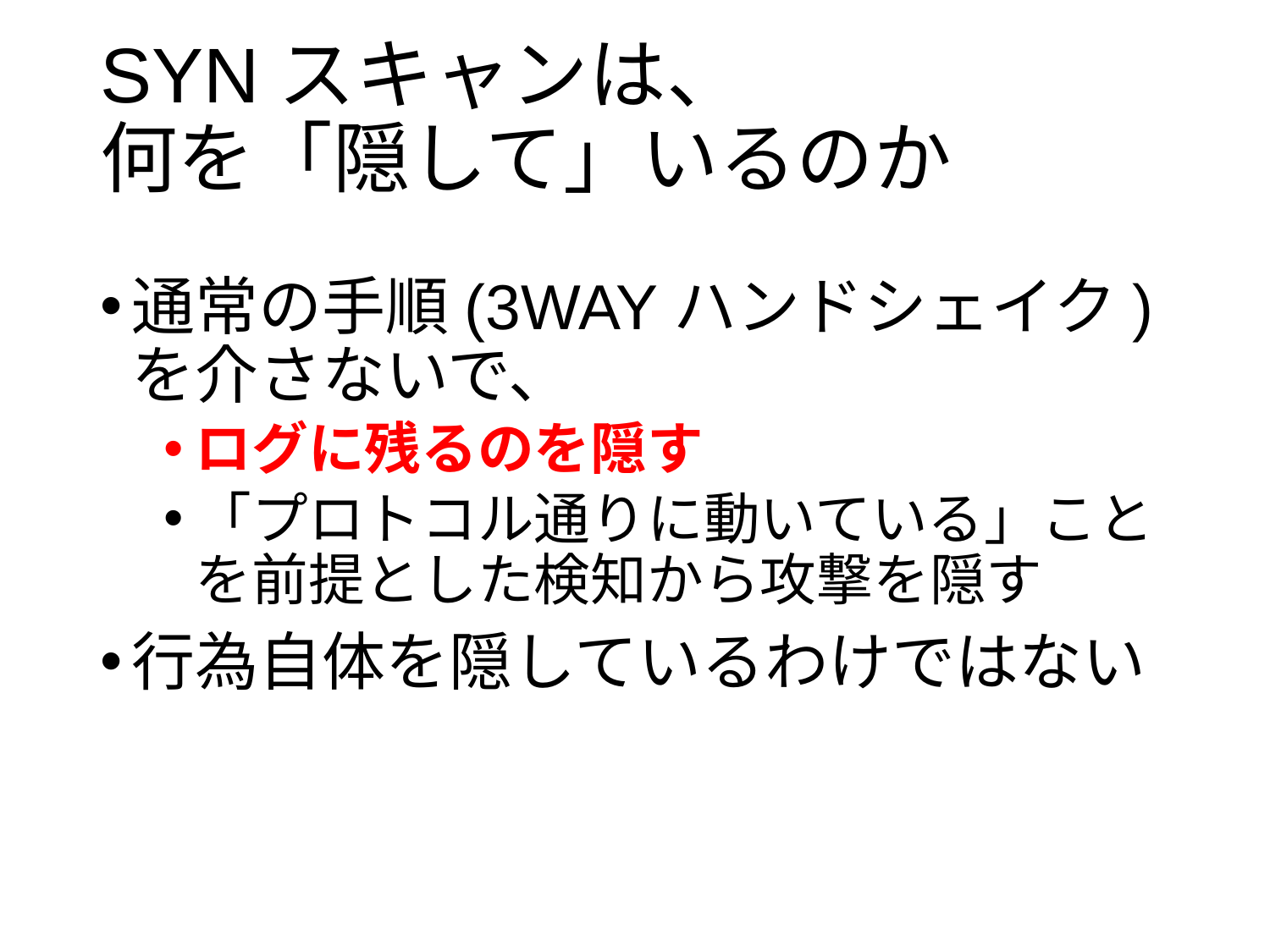

# SYNスキャンは、 何を「隠して」いるのか
通常の手順(3WAYハンドシェイク)を介さないで、
ログに残るのを隠す
「プロトコル通りに動いている」ことを前提とした検知から攻撃を隠す
行為自体を隠しているわけではない